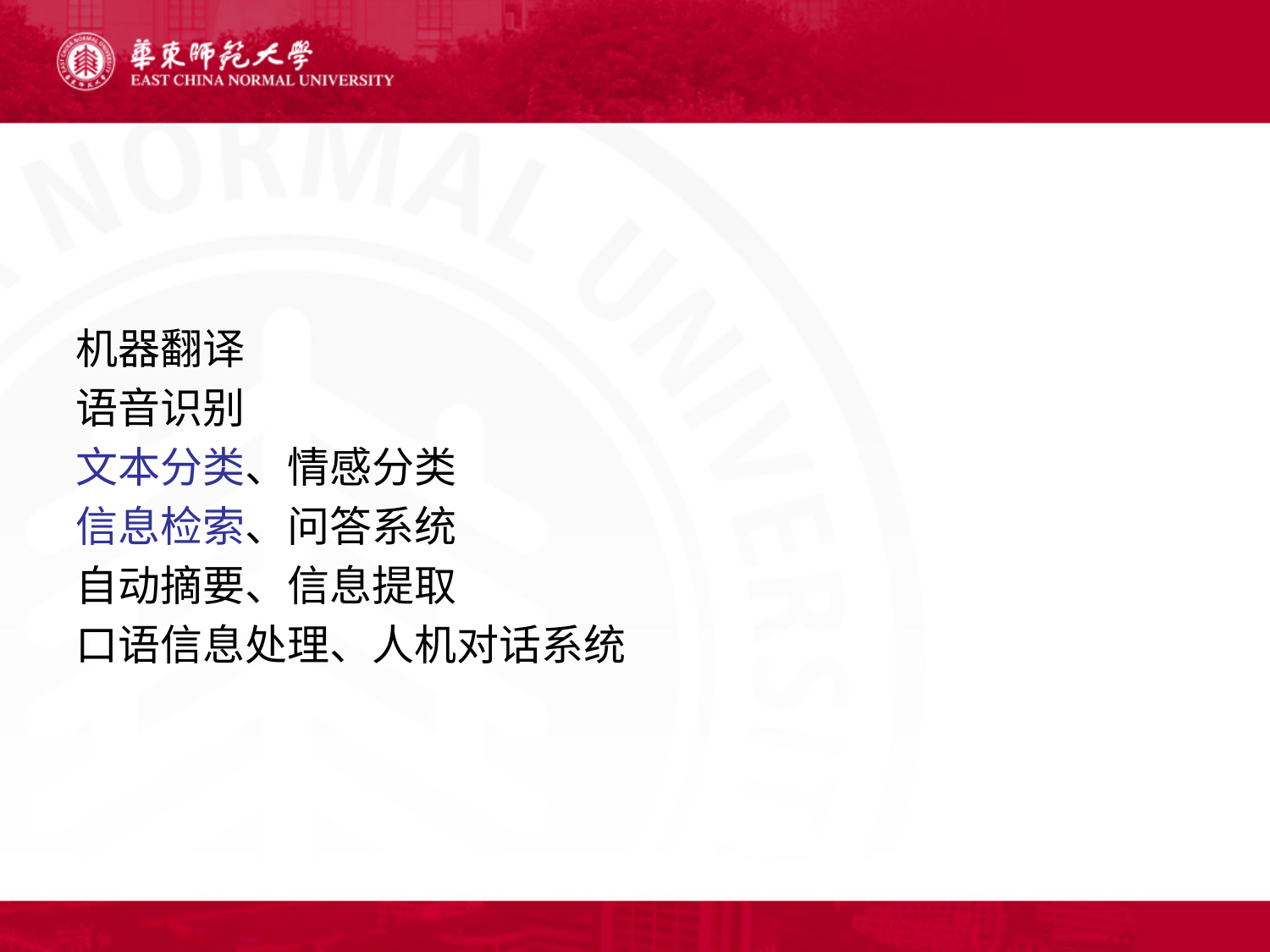

#
机器翻译
语音识别
文本分类、情感分类
信息检索、问答系统
自动摘要、信息提取
口语信息处理、人机对话系统